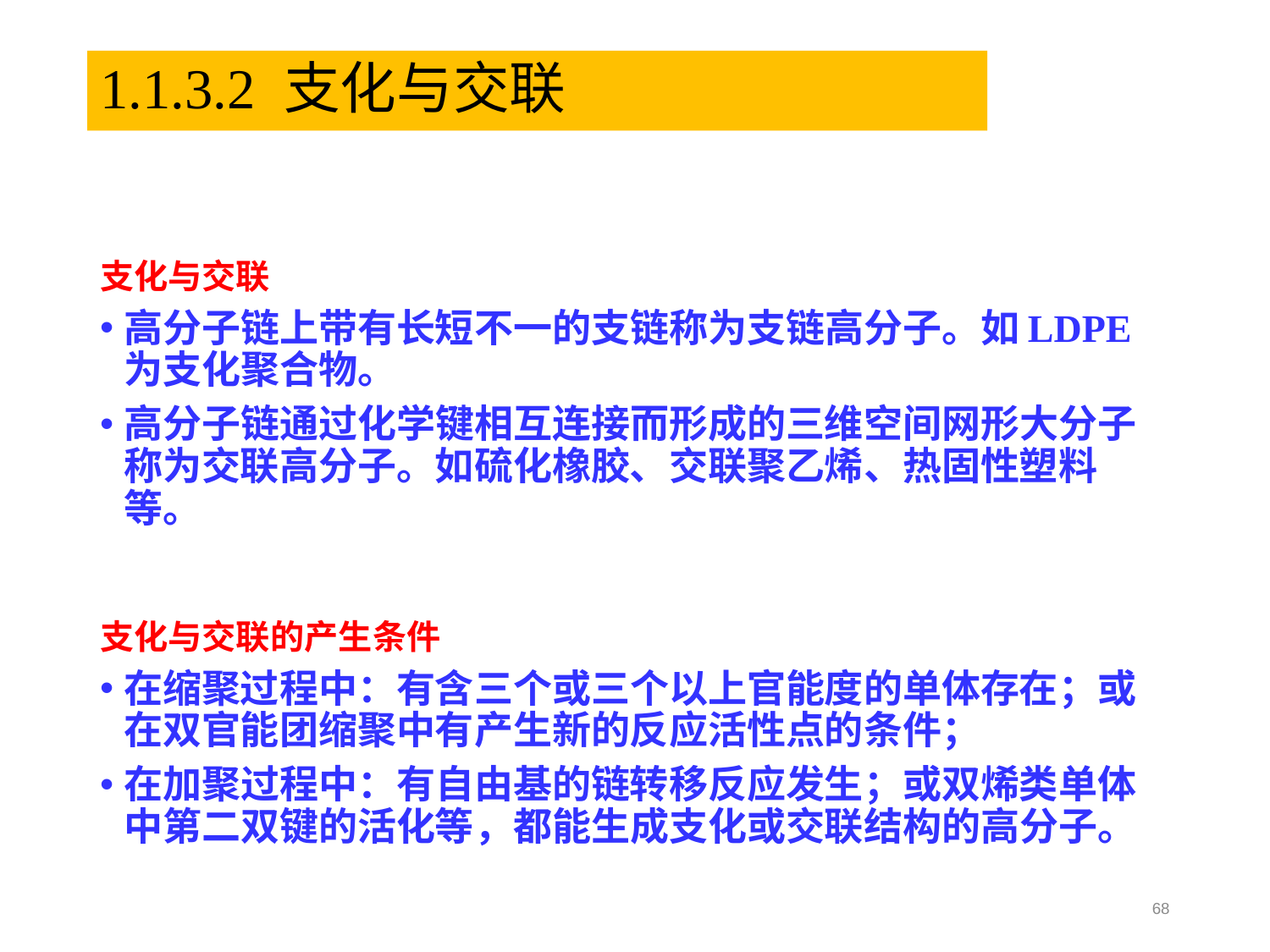

# 1.1.3.2 支化与交联
支化与交联
高分子链上带有长短不一的支链称为支链高分子。如LDPE为支化聚合物。
高分子链通过化学键相互连接而形成的三维空间网形大分子称为交联高分子。如硫化橡胶、交联聚乙烯、热固性塑料等。

支化与交联的产生条件
在缩聚过程中：有含三个或三个以上官能度的单体存在；或在双官能团缩聚中有产生新的反应活性点的条件；
在加聚过程中：有自由基的链转移反应发生；或双烯类单体中第二双键的活化等，都能生成支化或交联结构的高分子。
68